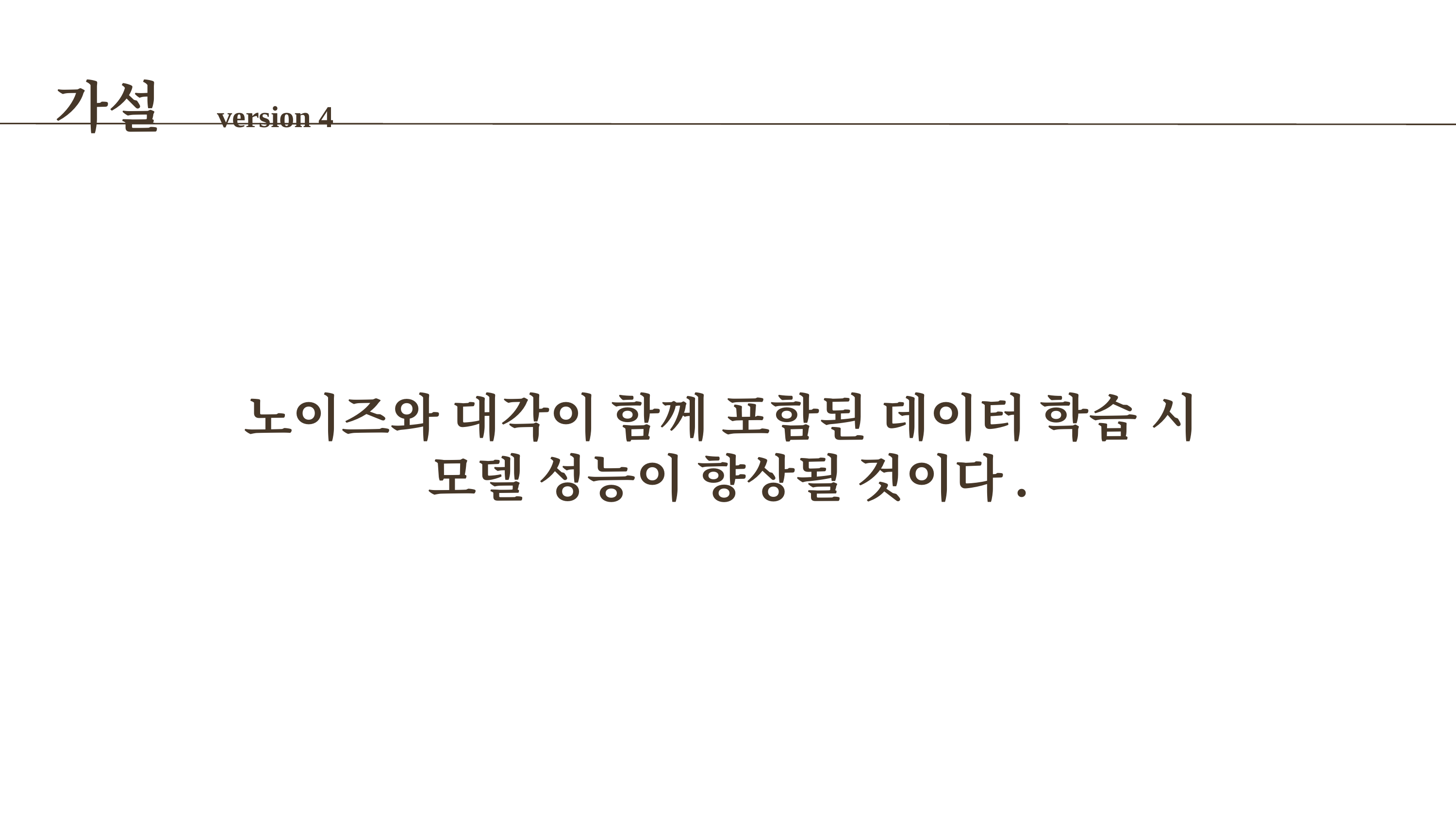

가설   version 4
노이즈와 대각이 함께 포함된 데이터 학습 시
모델 성능이 향상될 것이다.